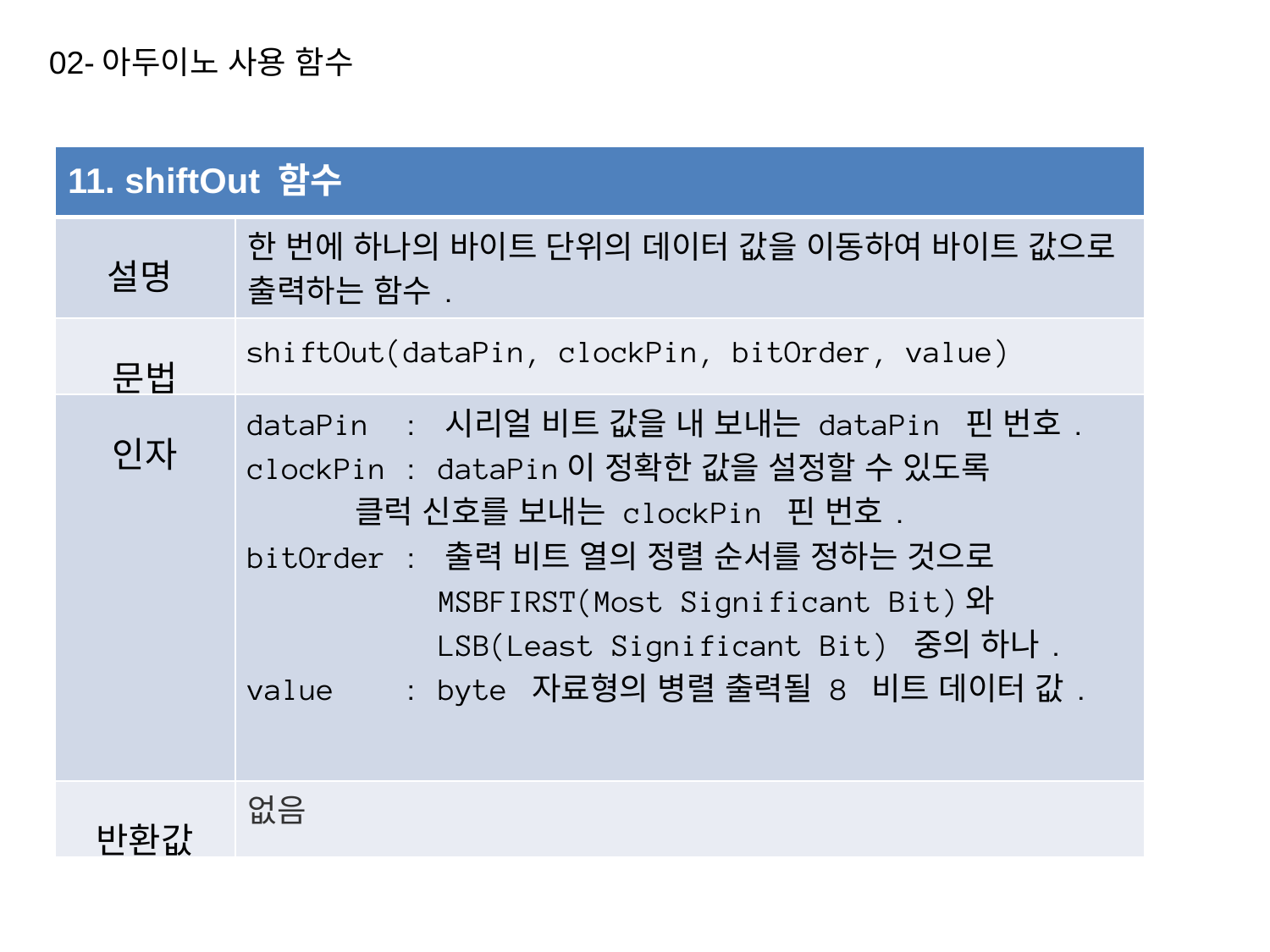

02-아두이노 사용 함수
| 11. shiftOut 함수 |  |
| --- | --- |
| 설명 | 한 번에 하나의 바이트 단위의 데이터 값을 이동하여 바이트 값으로 출력하는 함수. |
| 문법 | shiftOut(dataPin, clockPin, bitOrder, value) |
| 인자 | dataPin : 시리얼 비트 값을 내 보내는 dataPin 핀 번호. clockPin : dataPin이 정확한 값을 설정할 수 있도록 클럭 신호를 보내는 clockPin 핀 번호. bitOrder : 출력 비트 열의 정렬 순서를 정하는 것으로 MSBFIRST(Most Significant Bit)와 LSB(Least Significant Bit) 중의 하나. value : byte 자료형의 병렬 출력될 8 비트 데이터 값. |
| 반환값 | 없음 |